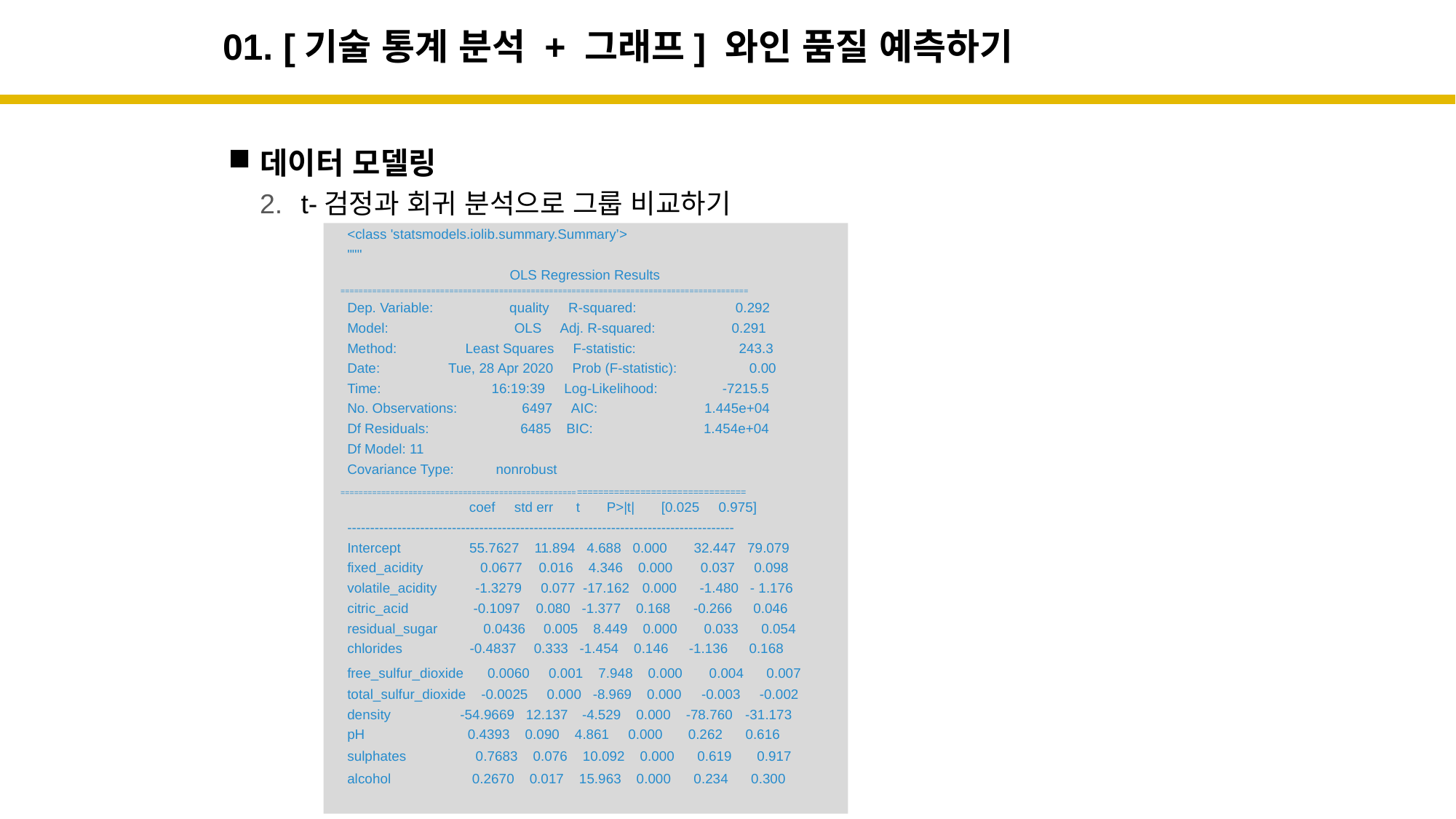

# 01. [기술 통계 분석 + 그래프] 와인 품질 예측하기
데이터 모델링
t-검정과 회귀 분석으로 그룹 비교하기

    <class 'statsmodels.iolib.summary.Summary’>
    """
    	                  OLS Regression Results
    ==========================================================================================
    Dep. Variable:                    quality     R-squared:                          0.292
    Model:                                 OLS     Adj. R-squared:                    0.291
    Method:                  Least Squares     F-statistic:                           243.3
    Date:                  Tue, 28 Apr 2020     Prob (F-statistic):                   0.00
    Time:                             16:19:39     Log-Likelihood:                 -7215.5
    No. Observations:                 6497     AIC:                            1.445e+04
    Df Residuals:                        6485    BIC:                             1.454e+04
    Df Model: 11
    Covariance Type:           nonrobust
    ====================================================================================
                                    coef     std err      t       P>|t|       [0.025     0.975]
    -------------------------------------------------------------------------------------
    Intercept                  55.7627    11.894   4.688   0.000       32.447   79.079
    fixed_acidity               0.0677     0.016    4.346    0.000        0.037     0.098
    volatile_acidity          -1.3279     0.077  -17.162    0.000      -1.480   - 1.176
    citric_acid                 -0.1097     0.080   -1.377    0.168      -0.266      0.046
    residual_sugar            0.0436     0.005    8.449    0.000       0.033      0.054
    chlorides                  -0.4837     0.333   -1.454    0.146      -1.136      0.168
    free_sulfur_dioxide      0.0060     0.001    7.948    0.000       0.004      0.007
    total_sulfur_dioxide    -0.0025     0.000   -8.969    0.000      -0.003     -0.002
    density                   -54.9669    12.137    -4.529    0.000    -78.760    -31.173
    pH                           0.4393    0.090    4.861     0.000       0.262      0.616
    sulphates                  0.7683    0.076    10.092    0.000      0.619       0.917
    alcohol                     0.2670    0.017    15.963    0.000      0.234      0.300